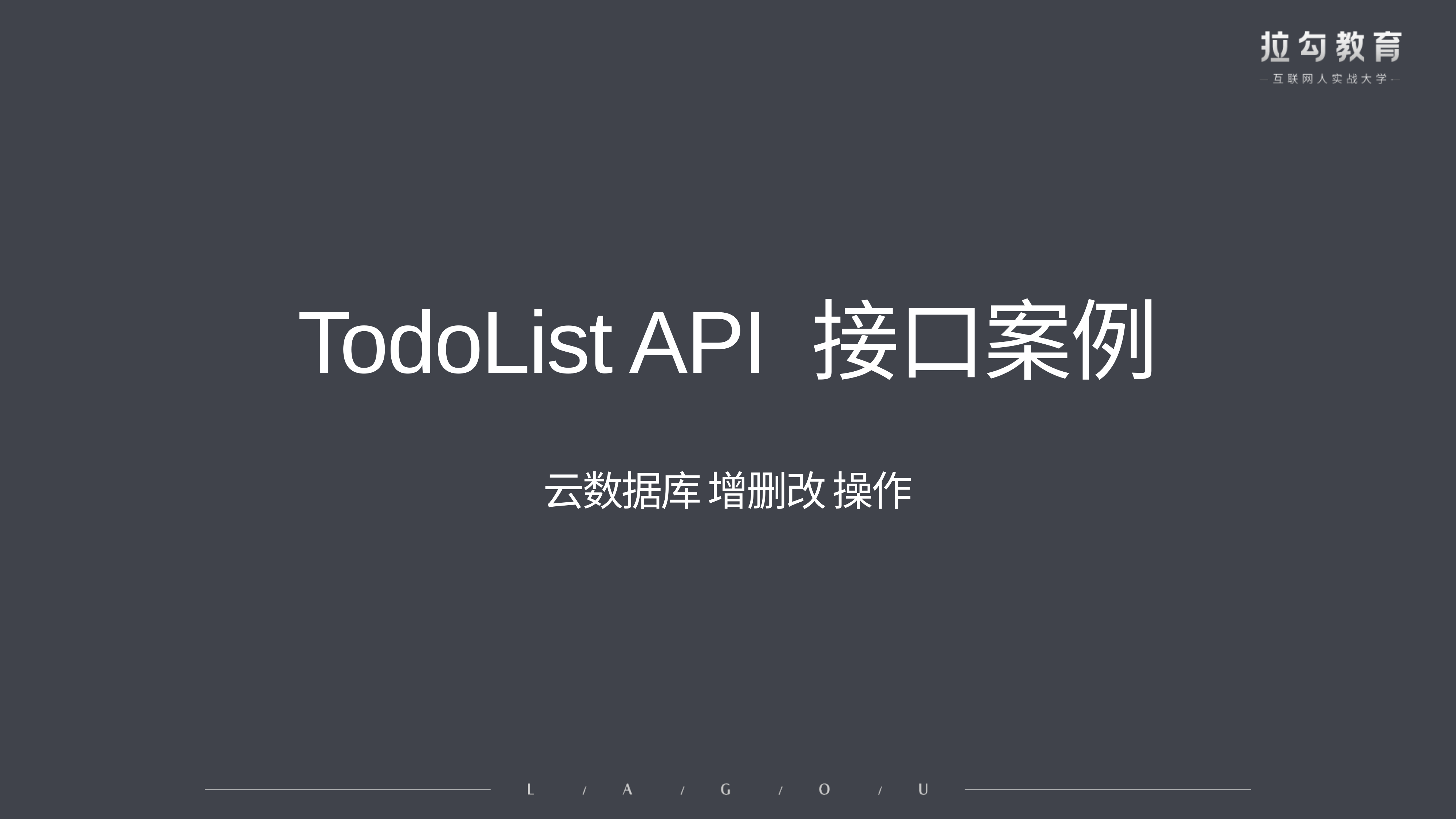

# TodoList API 接口案例 云数据库 增删改 操作